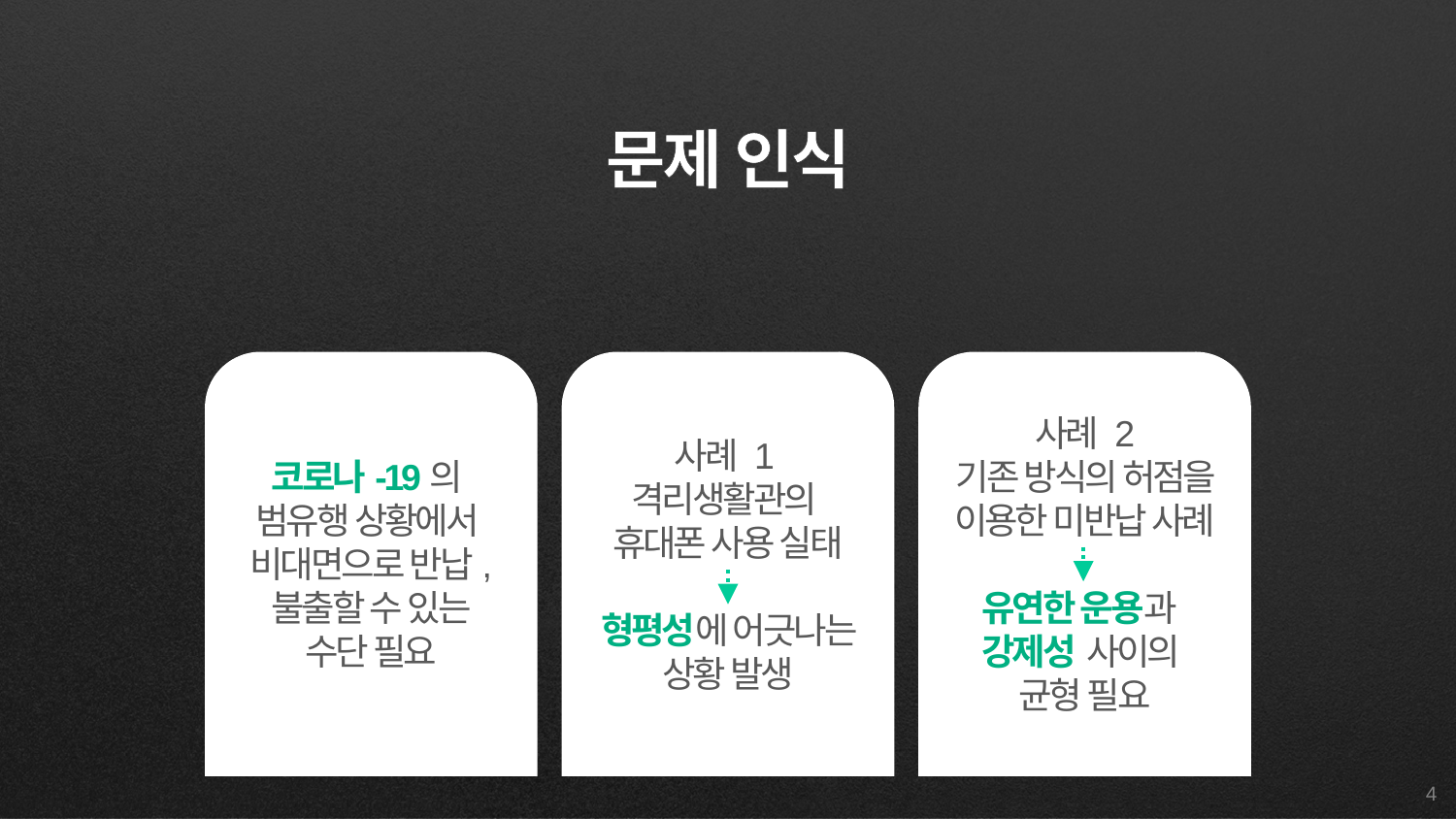

문제 인식

코로나-19의
범유행 상황에서
비대면으로 반납,
불출할 수 있는
수단 필요
사례 1
격리생활관의
휴대폰 사용 실태

형평성에 어긋나는 상황 발생
사례 2
기존 방식의 허점을 이용한 미반납 사례

유연한 운용과
강제성 사이의
균형 필요